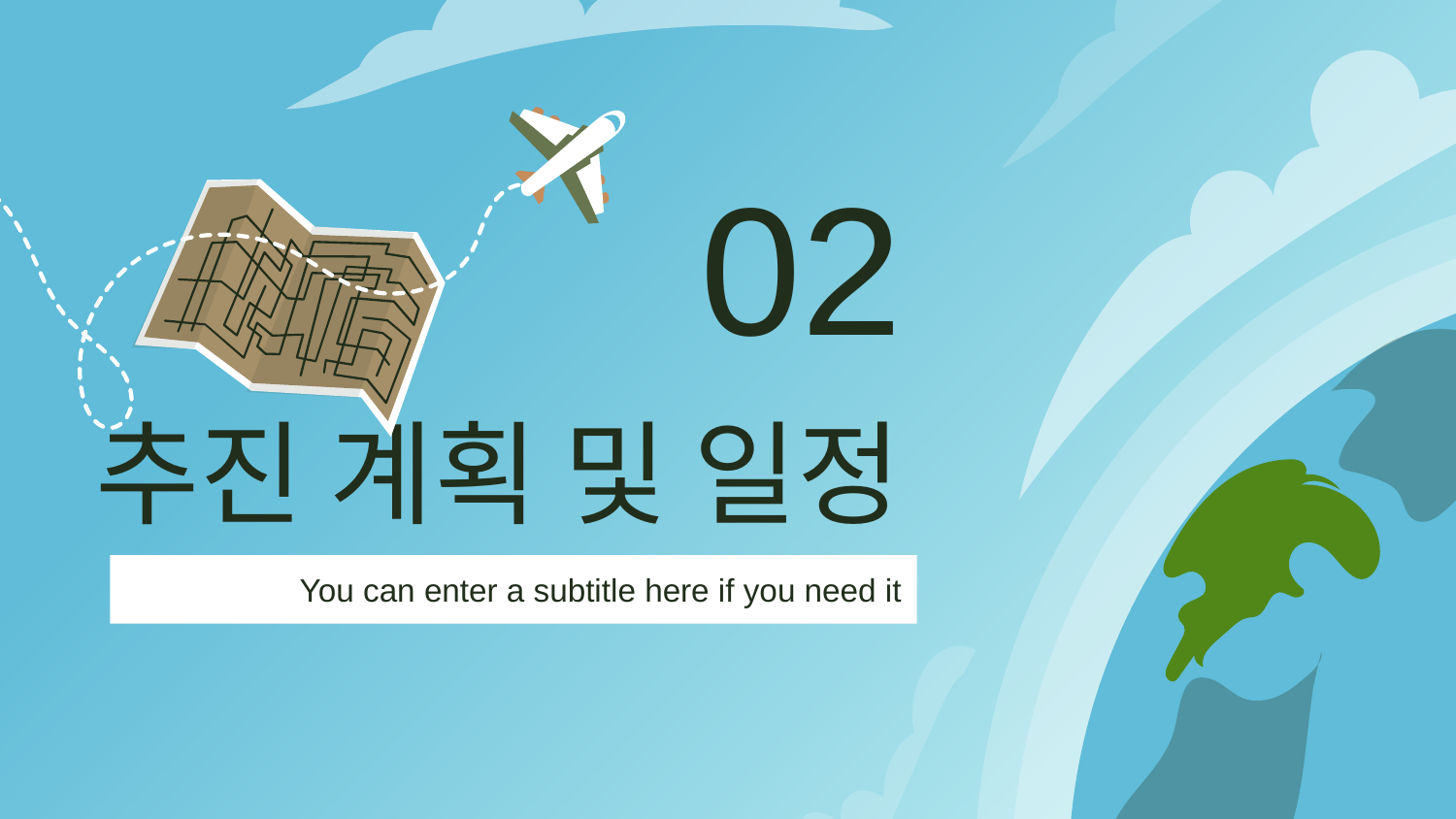

02
# 추진 계획 및 일정
You can enter a subtitle here if you need it